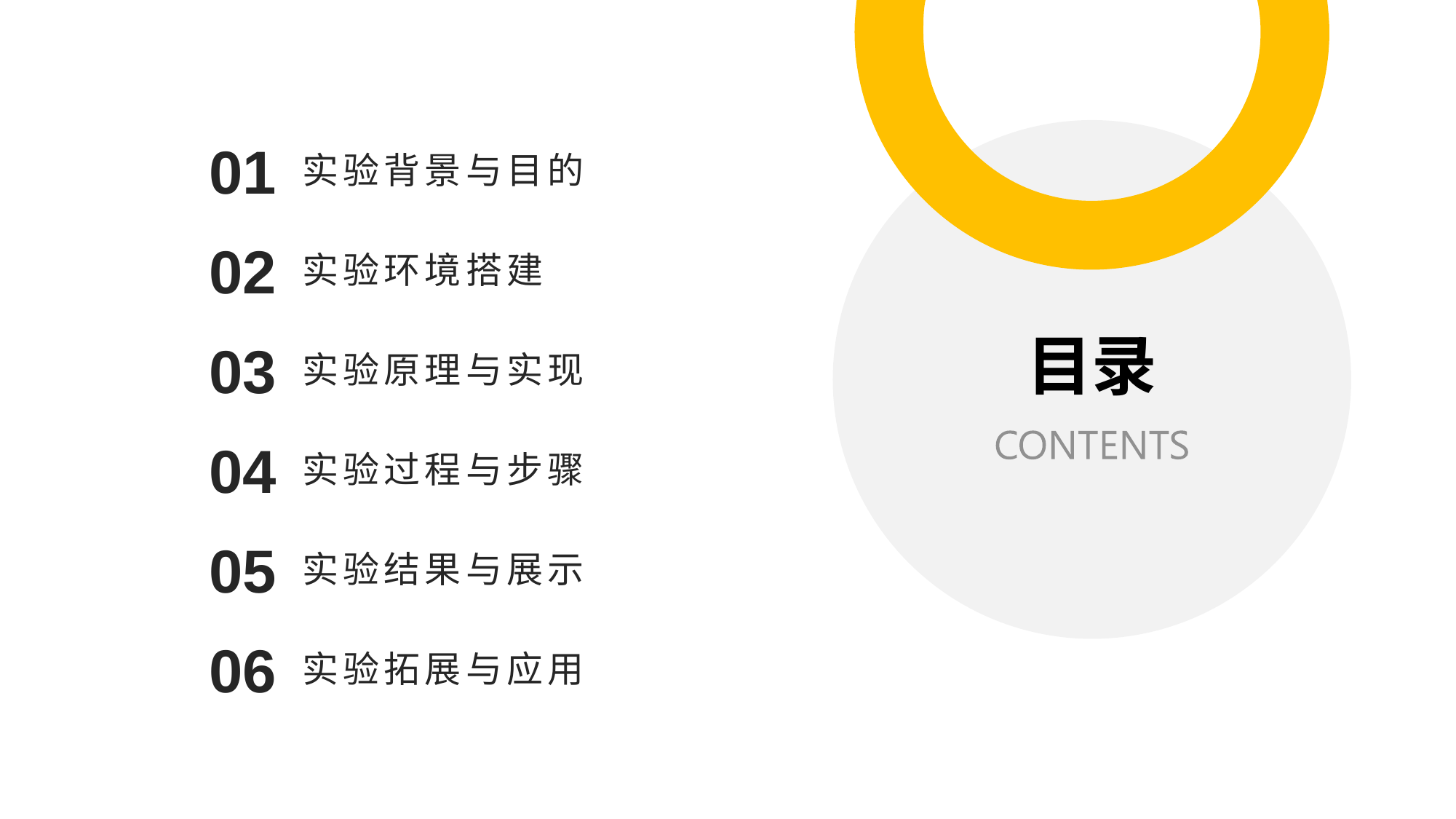

01
实验背景与目的
02
实验环境搭建
# 目录
03
实验原理与实现
04
实验过程与步骤
05
实验结果与展示
06
实验拓展与应用